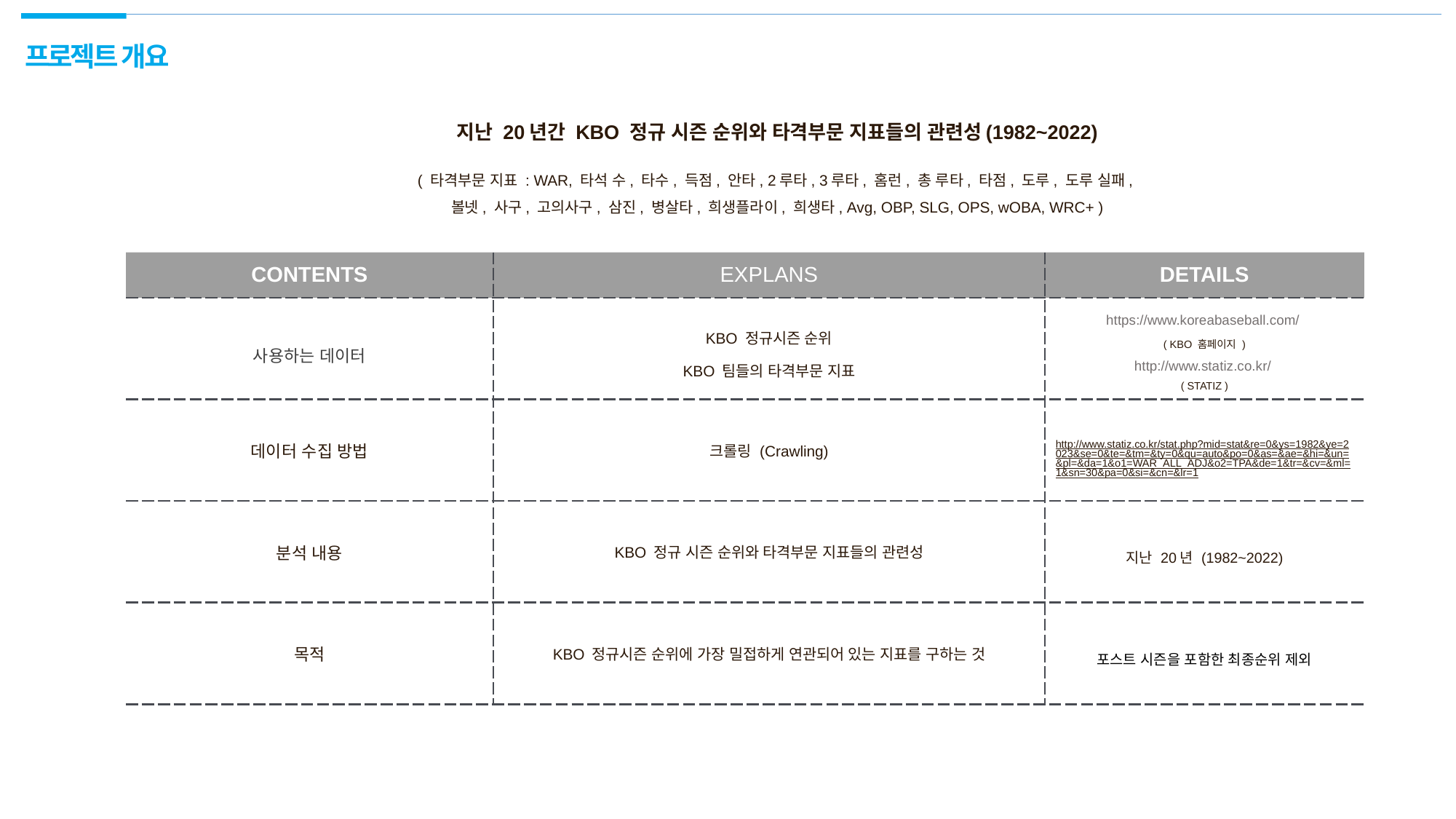

프로젝트 개요
지난 20년간 KBO 정규 시즌 순위와 타격부문 지표들의 관련성(1982~2022)

( 타격부문 지표 : WAR, 타석 수, 타수, 득점, 안타, 2루타, 3루타, 홈런, 총 루타, 타점, 도루, 도루 실패,

볼넷, 사구, 고의사구, 삼진, 병살타, 희생플라이, 희생타, Avg, OBP, SLG, OPS, wOBA, WRC+ )

| CONTENTS | EXPLANS | DETAILS |
| --- | --- | --- |
| 사용하는 데이터 | KBO 정규시즌 순위 KBO 팀들의 타격부문 지표 | https://www.koreabaseball.com/ ( KBO 홈페이지 ) http://www.statiz.co.kr/ ( STATIZ ) |
| 데이터 수집 방법 | 크롤링 (Crawling) | http://www.statiz.co.kr/stat.php?mid=stat&re=0&ys=1982&ye=2023&se=0&te=&tm=&ty=0&qu=auto&po=0&as=&ae=&hi=&un=&pl=&da=1&o1=WAR\_ALL\_ADJ&o2=TPA&de=1&tr=&cv=&ml=1&sn=30&pa=0&si=&cn=&lr=1 |
| 분석 내용 | KBO 정규 시즌 순위와 타격부문 지표들의 관련성 | 지난 20년 (1982~2022) |
| 목적 | KBO 정규시즌 순위에 가장 밀접하게 연관되어 있는 지표를 구하는 것 | 포스트 시즌을 포함한 최종순위 제외 |